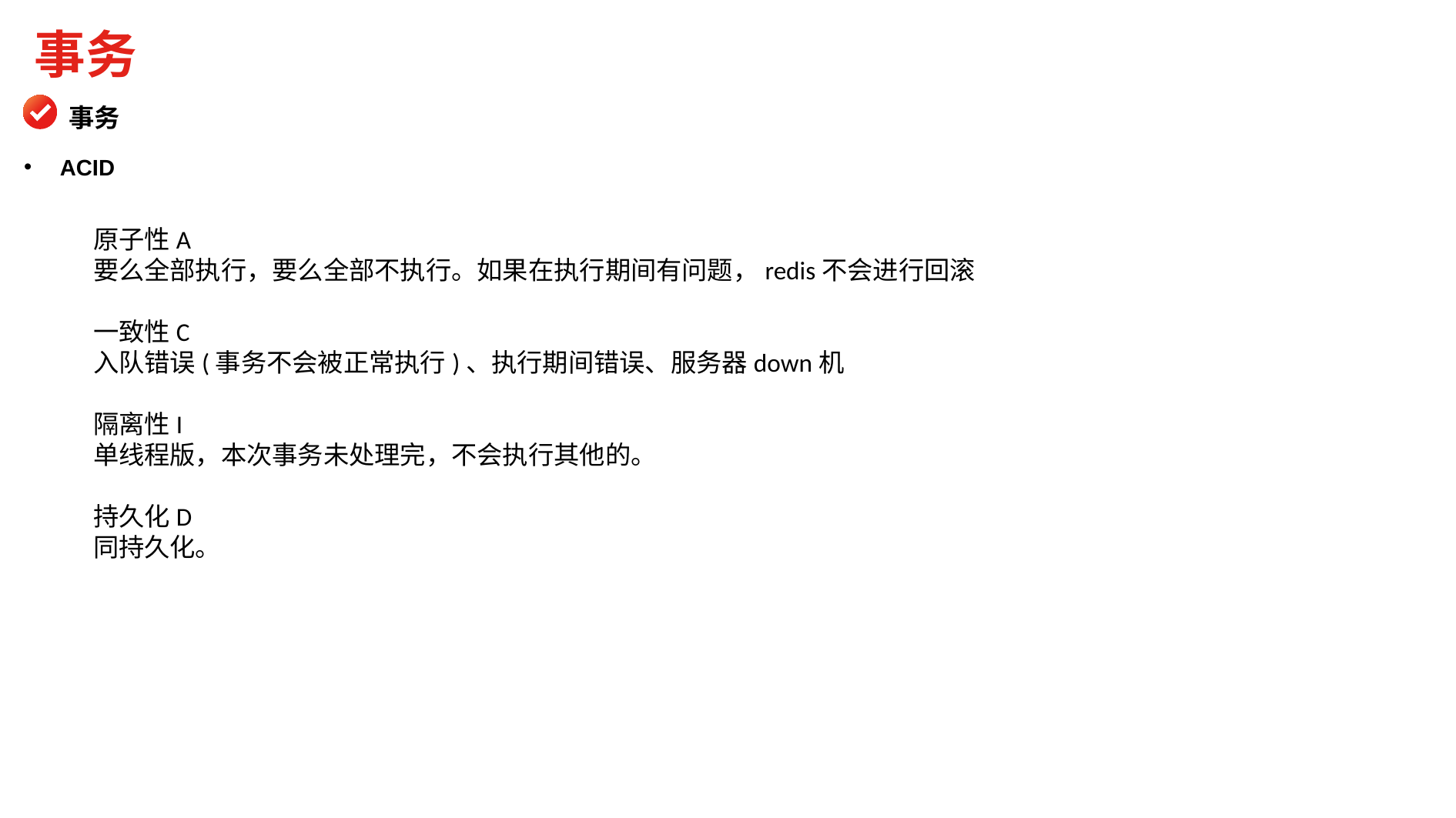

事务
事务

ACID
原子性A
要么全部执行，要么全部不执行。如果在执行期间有问题，redis不会进行回滚

一致性C
入队错误(事务不会被正常执行)、执行期间错误、服务器down机

隔离性I
单线程版，本次事务未处理完，不会执行其他的。

持久化D
同持久化。